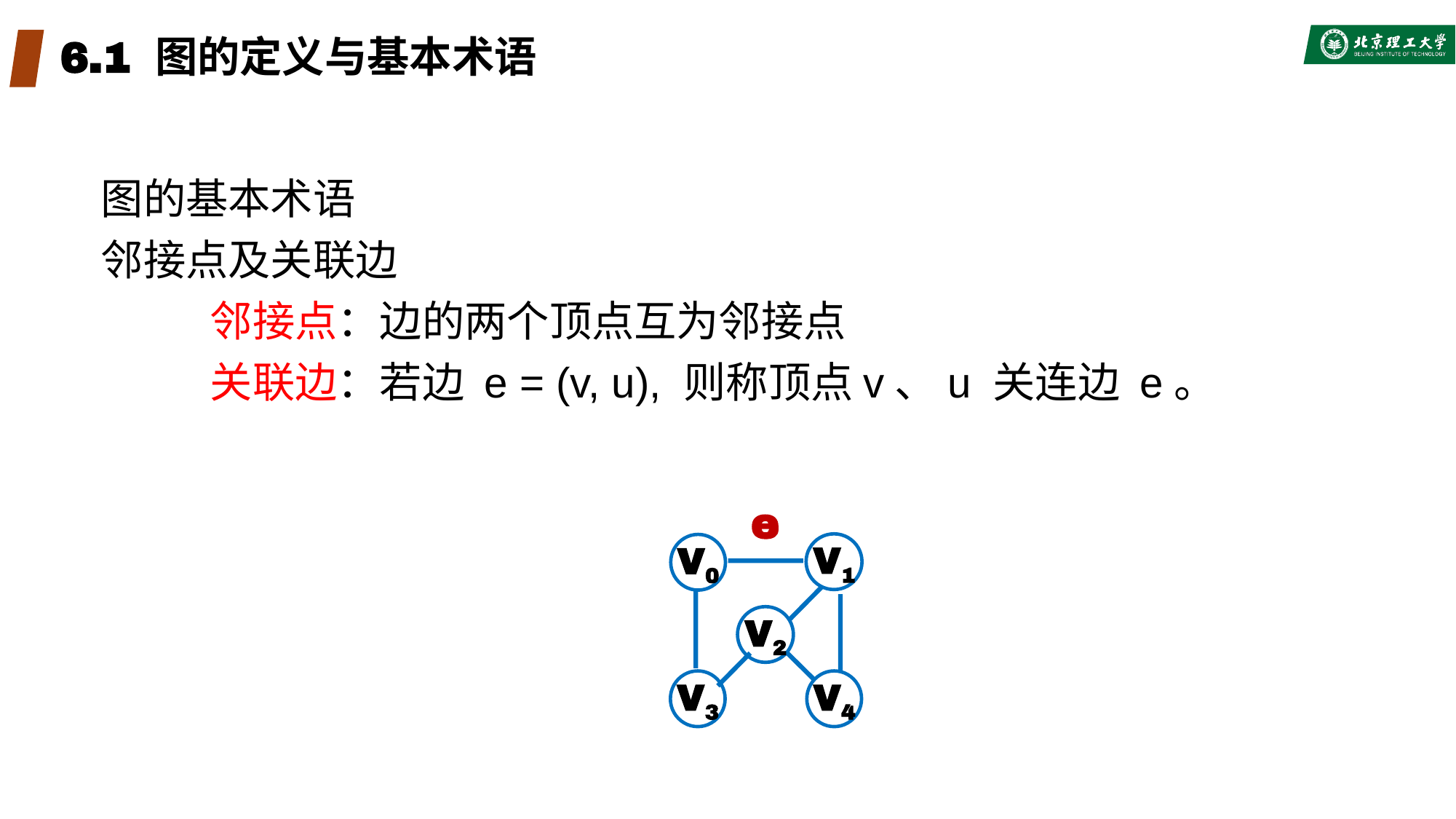

# 6.1 图的定义与基本术语
图的基本术语
邻接点及关联边
  	邻接点：边的两个顶点互为邻接点
  	关联边：若边 e = (v, u), 则称顶点v、u 关连边 e。

e
V1
V0

V2

V3
V4